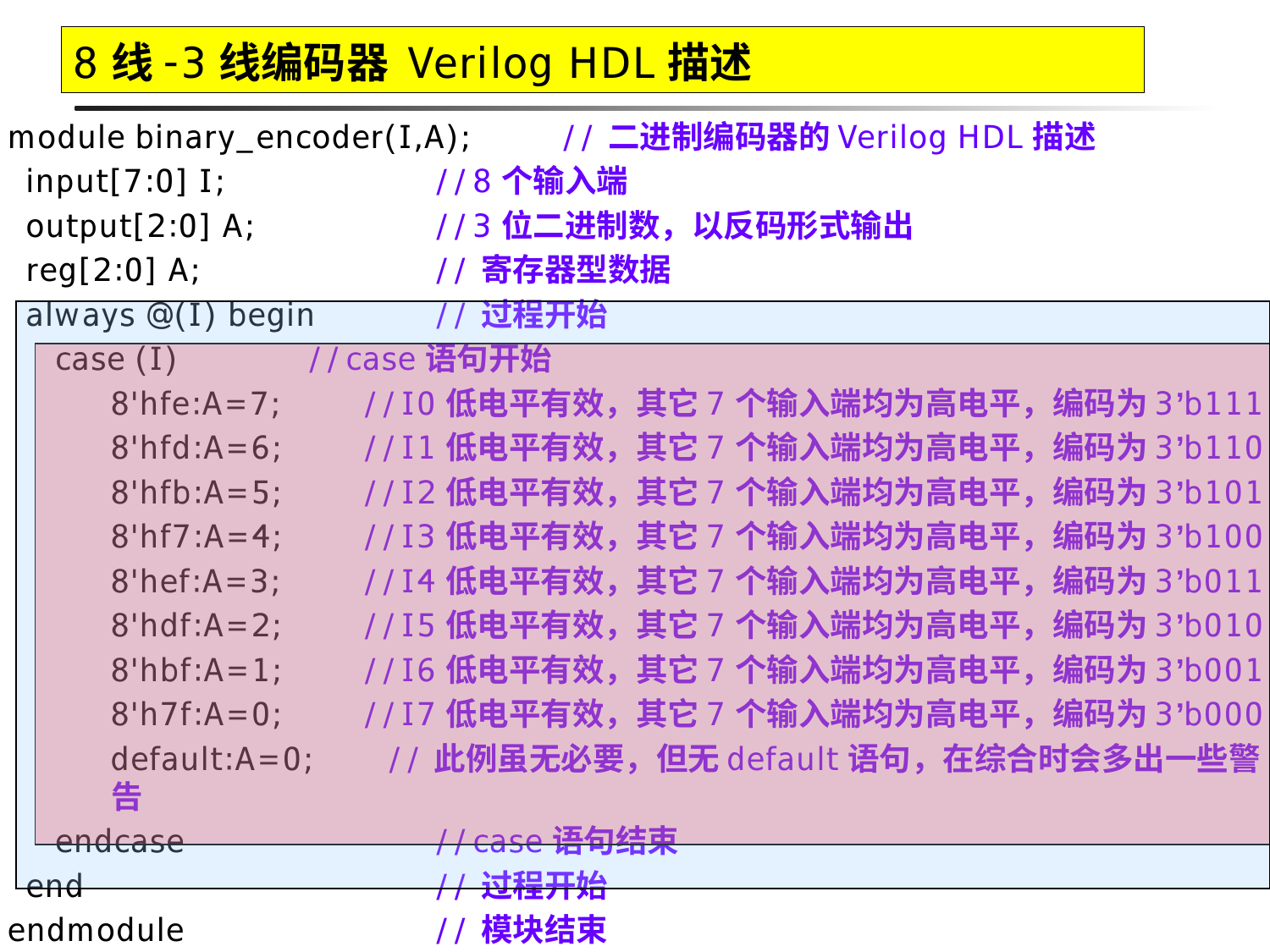

# 8线-3线编码器 Verilog HDL描述
module binary_encoder(I,A);	//二进制编码器的Verilog HDL描述
  input[7:0] I;		//8个输入端
  output[2:0] A;		//3位二进制数，以反码形式输出
  reg[2:0] A;		//寄存器型数据
  always @(I) begin	//过程开始
	case (I)		//case语句开始
	8'hfe:A=7;	//I0低电平有效，其它7个输入端均为高电平，编码为3’b111
	8'hfd:A=6;	//I1低电平有效，其它7个输入端均为高电平，编码为3’b110
	8'hfb:A=5;	//I2低电平有效，其它7个输入端均为高电平，编码为3’b101
	8'hf7:A=4;	//I3低电平有效，其它7个输入端均为高电平，编码为3’b100
	8'hef:A=3;	//I4低电平有效，其它7个输入端均为高电平，编码为3’b011
	8'hdf:A=2;	//I5低电平有效，其它7个输入端均为高电平，编码为3’b010
	8'hbf:A=1;	//I6低电平有效，其它7个输入端均为高电平，编码为3’b001
	8'h7f:A=0;	//I7低电平有效，其它7个输入端均为高电平，编码为3’b000
	default:A=0;        //此例虽无必要，但无default语句，在综合时会多出一些警告
	endcase		//case语句结束
  end			//过程开始
endmodule		//模块结束